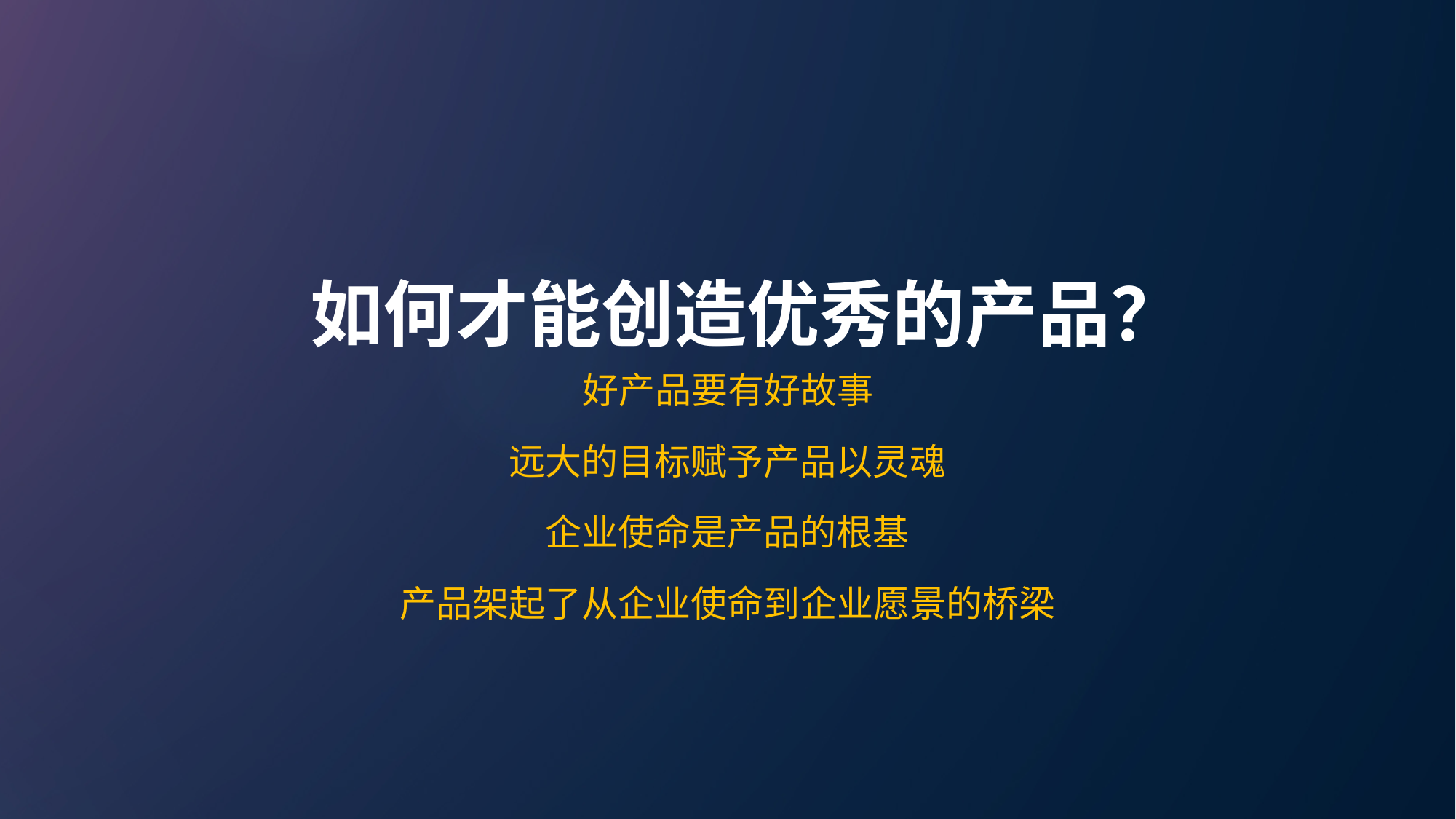

如何才能创造优秀的产品？
好产品要有好故事
远大的目标赋予产品以灵魂
企业使命是产品的根基
产品架起了从企业使命到企业愿景的桥梁